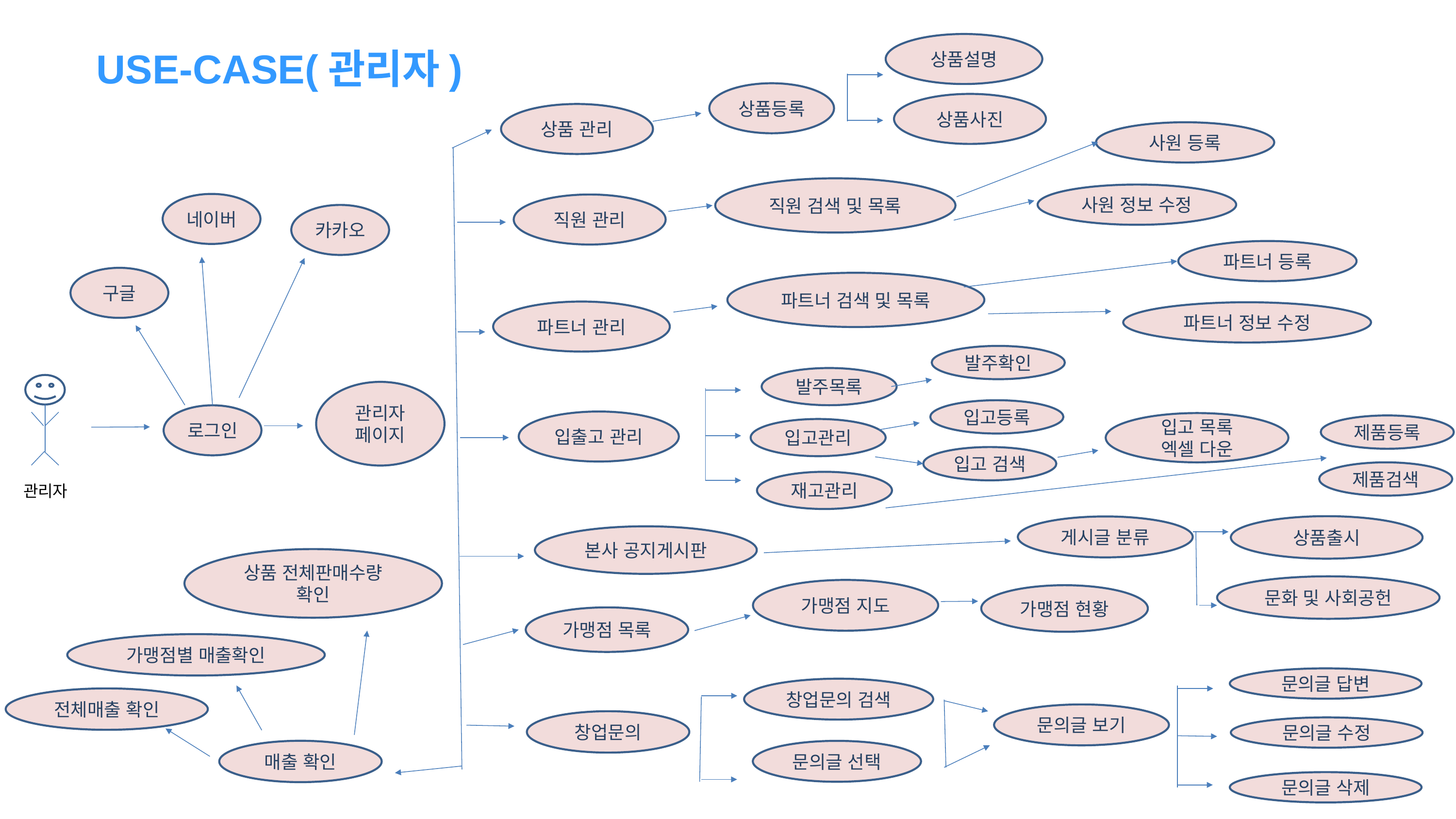

상품설명
USE-CASE(관리자)

상품등록
상품사진
상품 관리
사원 등록
직원 검색 및 목록
사원 정보 수정
네이버
직원 관리
카카오
파트너 등록
구글
파트너 검색 및 목록
파트너 관리
파트너 정보 수정
발주확인
발주목록

관리자 페이지
입고등록
로그인
입출고 관리
입고 목록
엑셀 다운
제품등록
입고관리
입고 검색
제품검색
재고관리
관리자
상품출시
게시글 분류
본사 공지게시판
상품 전체판매수량 확인
문화 및 사회공헌
가맹점 지도
가맹점 현황
가맹점 목록
가맹점별 매출확인
문의글 답변
창업문의 검색
전체매출 확인
문의글 보기
창업문의
문의글 수정
매출 확인
문의글 선택
문의글 삭제